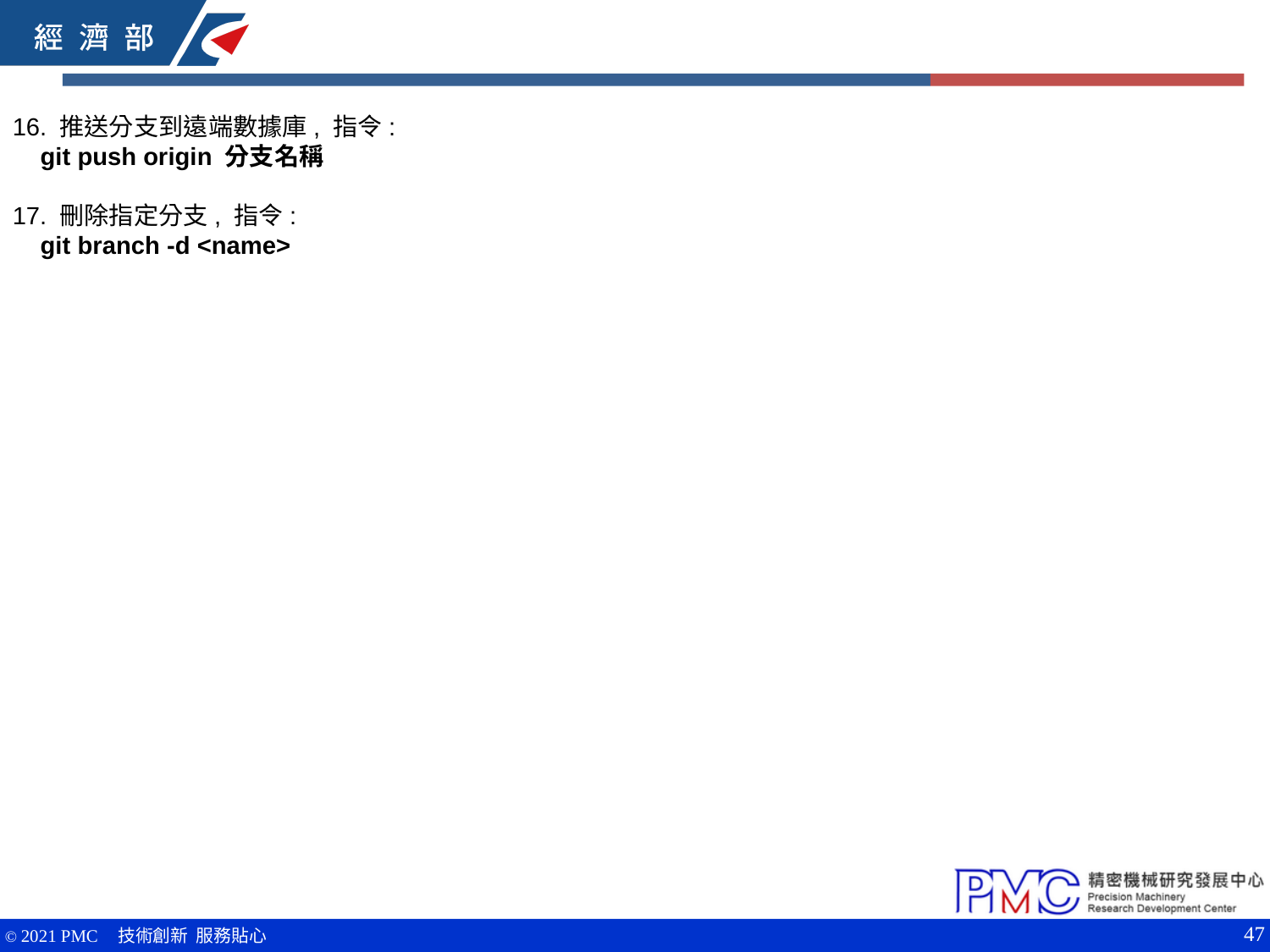

16. 推送分支到遠端數據庫, 指令:
    git push origin 分支名稱

17. 刪除指定分支, 指令:
    git branch -d <name>

47